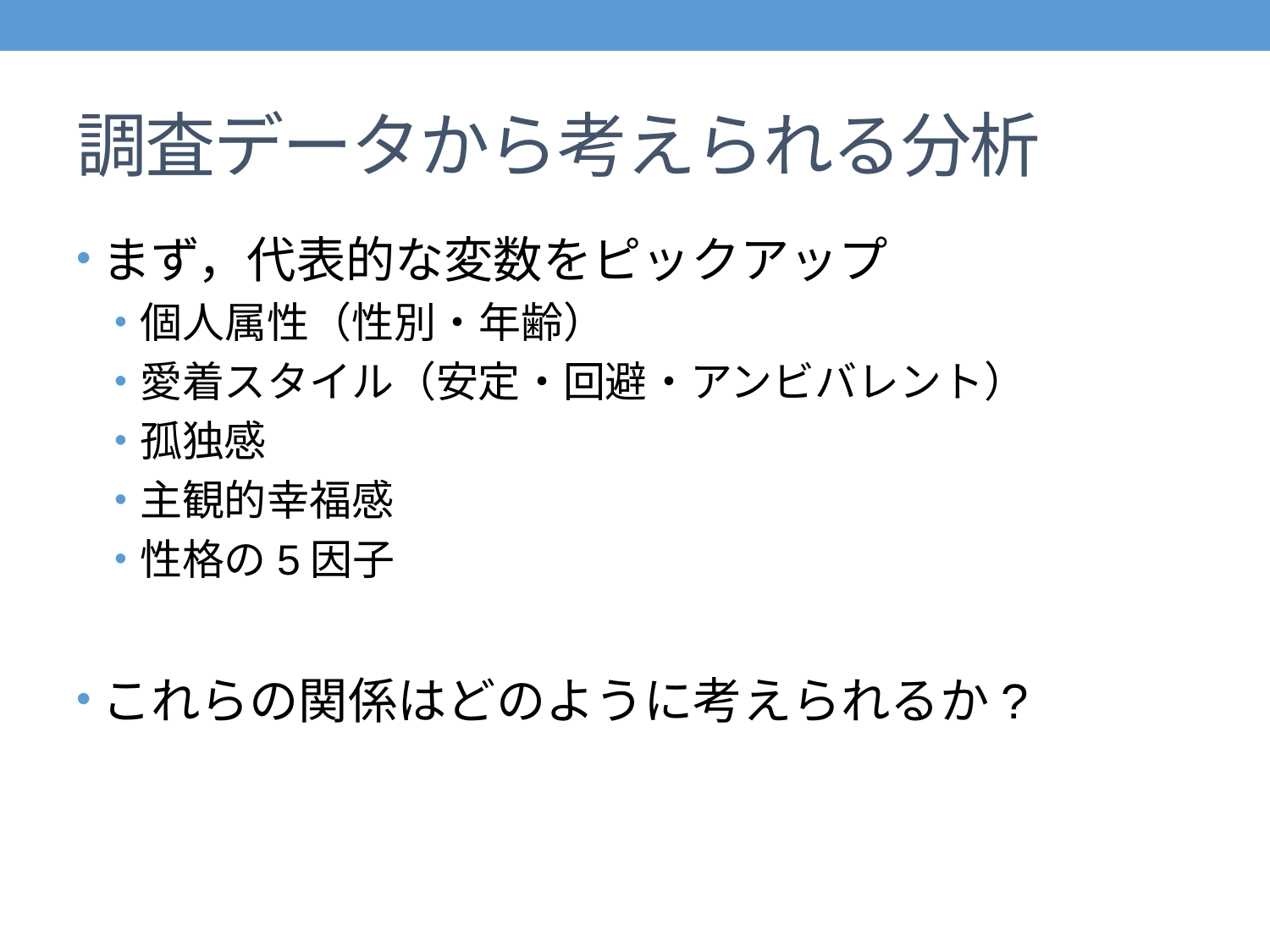

# 調査データから考えられる分析
まず，代表的な変数をピックアップ
個人属性（性別・年齢）
愛着スタイル（安定・回避・アンビバレント）
孤独感
主観的幸福感
性格の5因子

これらの関係はどのように考えられるか?